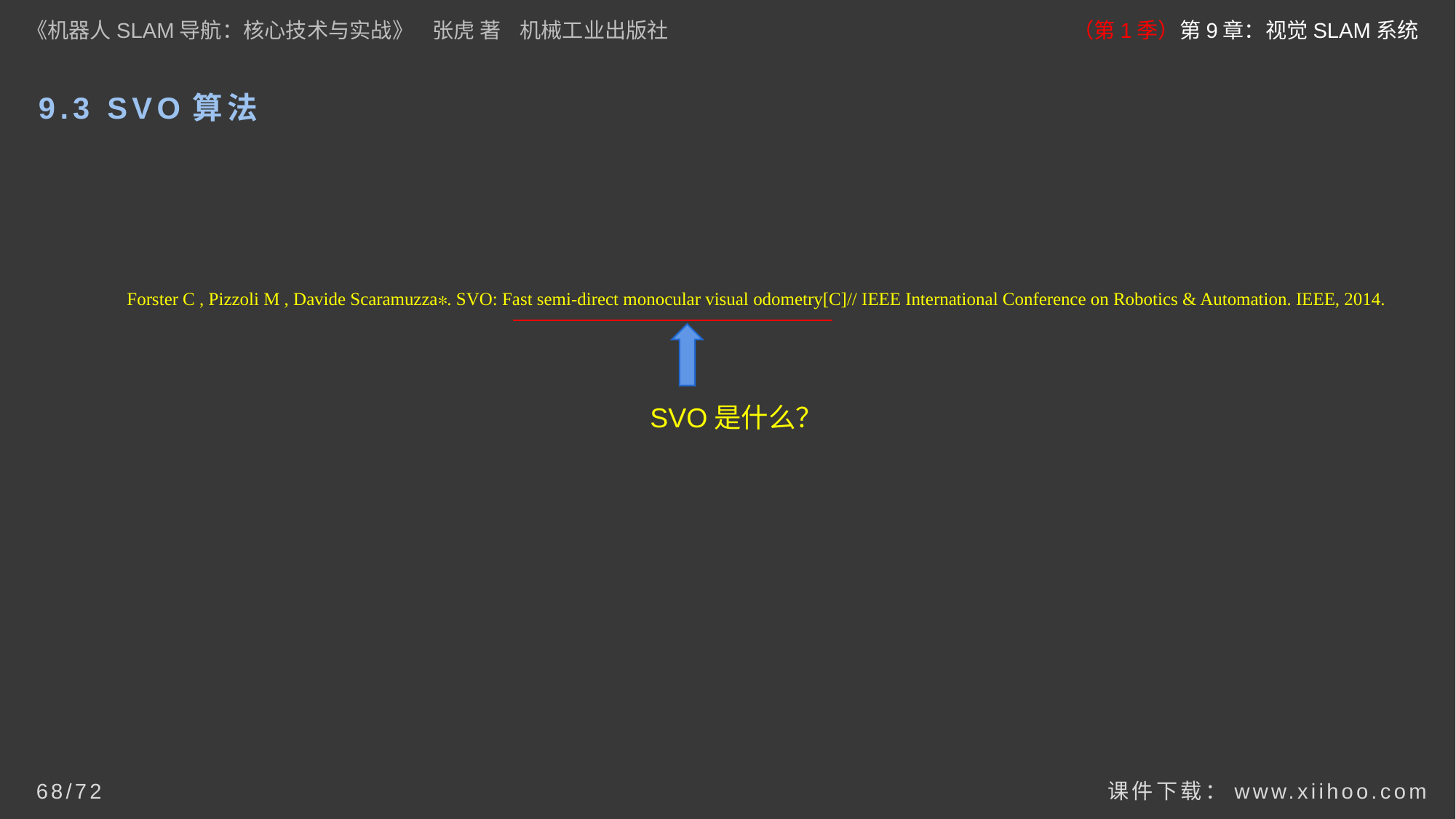

《机器人SLAM导航：核心技术与实战》    张虎 著    机械工业出版社
（第1季）第9章：视觉SLAM系统
# 9.3 SVO算法
Forster C , Pizzoli M , Davide Scaramuzza∗. SVO: Fast semi-direct monocular visual odometry[C]// IEEE International Conference on Robotics & Automation. IEEE, 2014.

SVO是什么？
课件下载：www.xiihoo.com
68/72